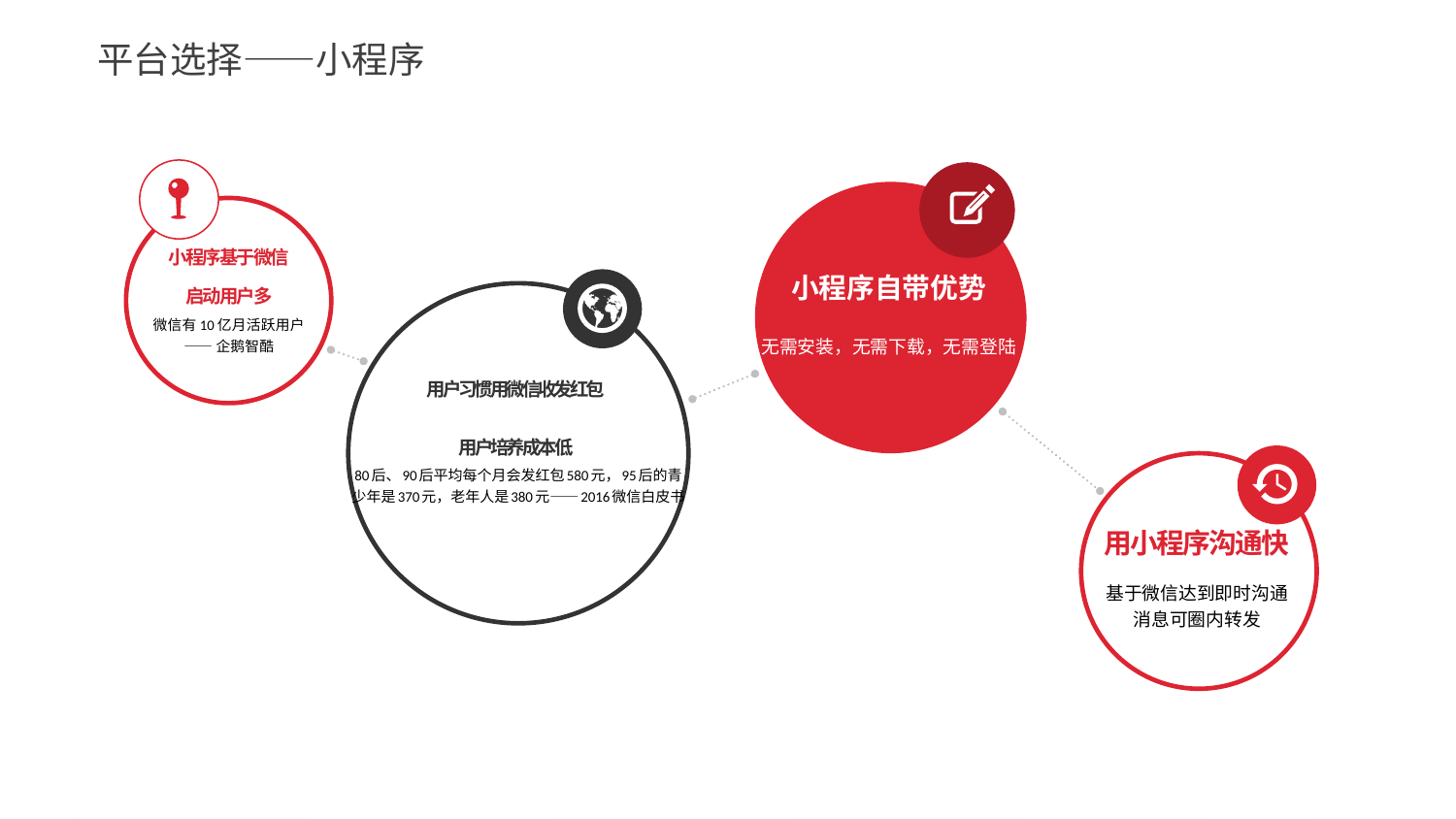

平台选择——小程序

小程序基于微信
启动用户多
微信有10亿月活跃用户
——企鹅智酷

小程序自带优势
无需安装，无需下载，无需登陆

用户习惯用微信收发红包
用户培养成本低
80后、90后平均每个月会发红包580元，95后的青少年是370元，老年人是380元——2016微信白皮书

用小程序沟通快
基于微信达到即时沟通
消息可圈内转发